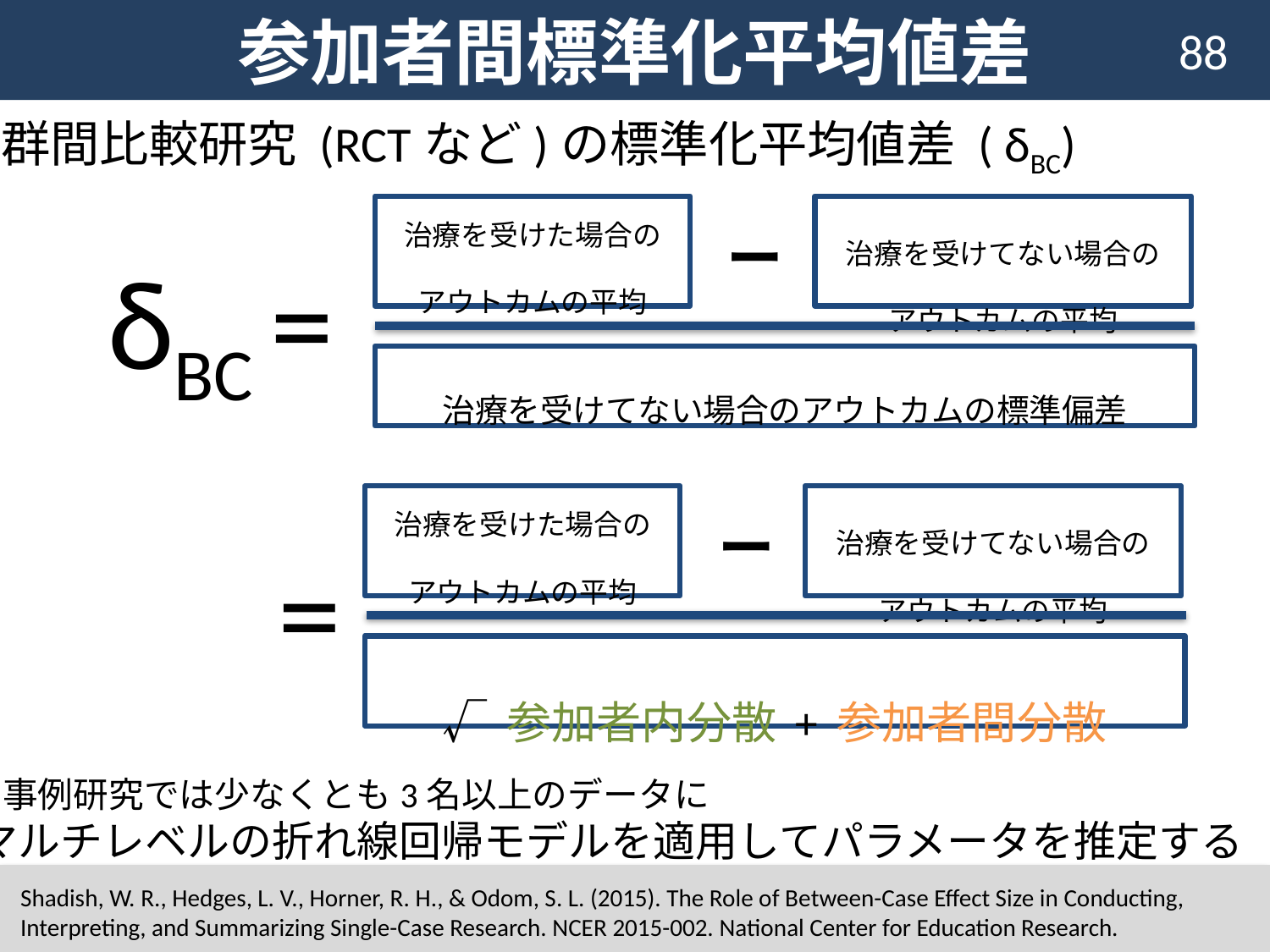

# 参加者間標準化平均値差
88
群間比較研究 (RCTなど)の標準化平均値差 ( δBC)
治療を受けた場合の
アウトカムの平均
治療を受けてない場合の
アウトカムの平均
ー
δBC =
治療を受けてない場合のアウトカムの標準偏差
治療を受けた場合の
アウトカムの平均
治療を受けてない場合の
アウトカムの平均
ー
=
√参加者内分散+参加者間分散
1事例研究では少なくとも3名以上のデータに
マルチレベルの折れ線回帰モデルを適用してパラメータを推定する
Shadish, W. R., Hedges, L. V., Horner, R. H., & Odom, S. L. (2015). The Role of Between-Case Effect Size in Conducting, Interpreting, and Summarizing Single-Case Research. NCER 2015-002. National Center for Education Research.